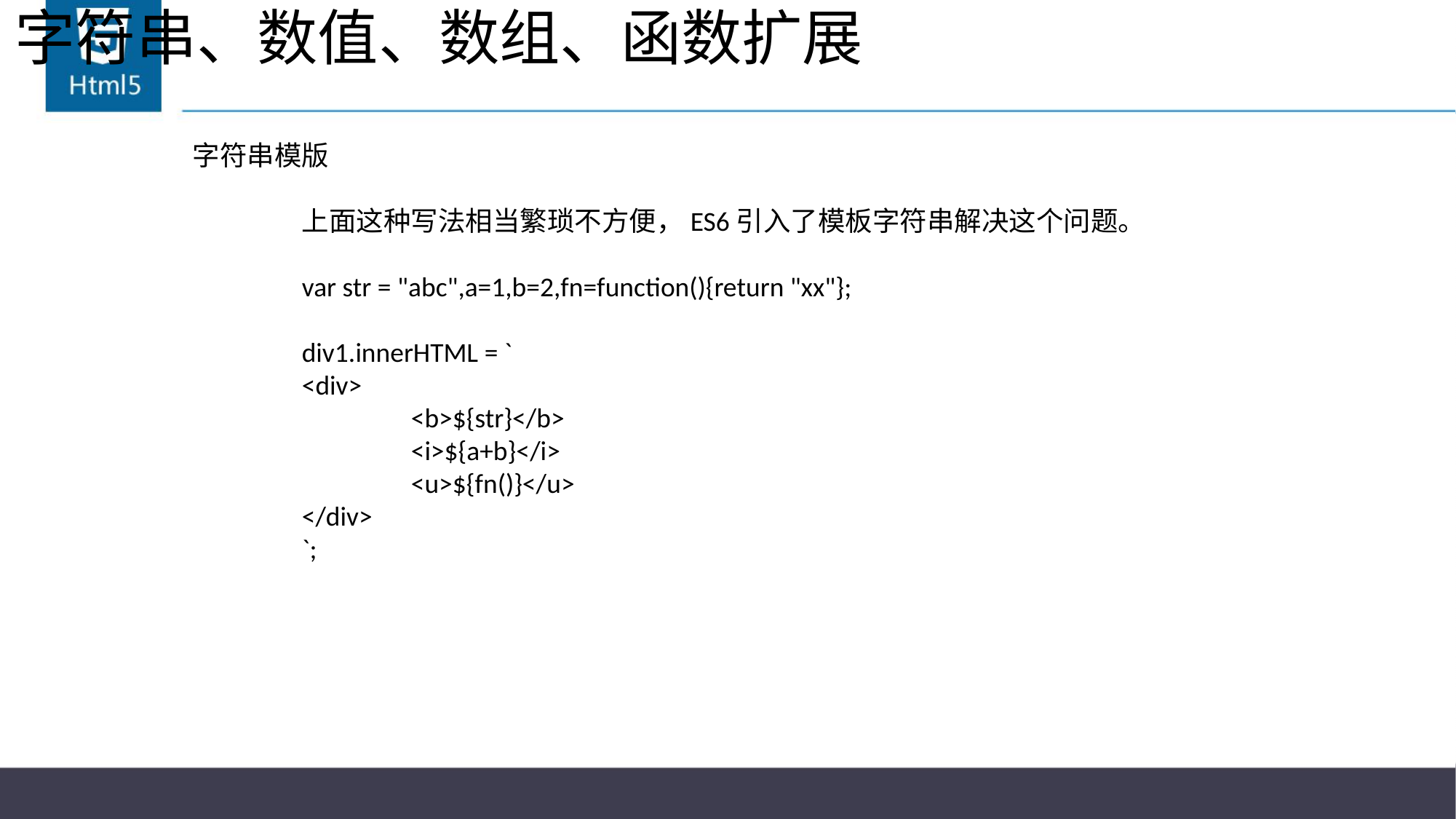

# 字符串、数值、数组、函数扩展
字符串模版

	上面这种写法相当繁琐不方便，ES6引入了模板字符串解决这个问题。

	var str = "abc",a=1,b=2,fn=function(){return "xx"};

	div1.innerHTML = `
	<div>
		<b>${str}</b>
		<i>${a+b}</i>
		<u>${fn()}</u>
	</div>
	`;